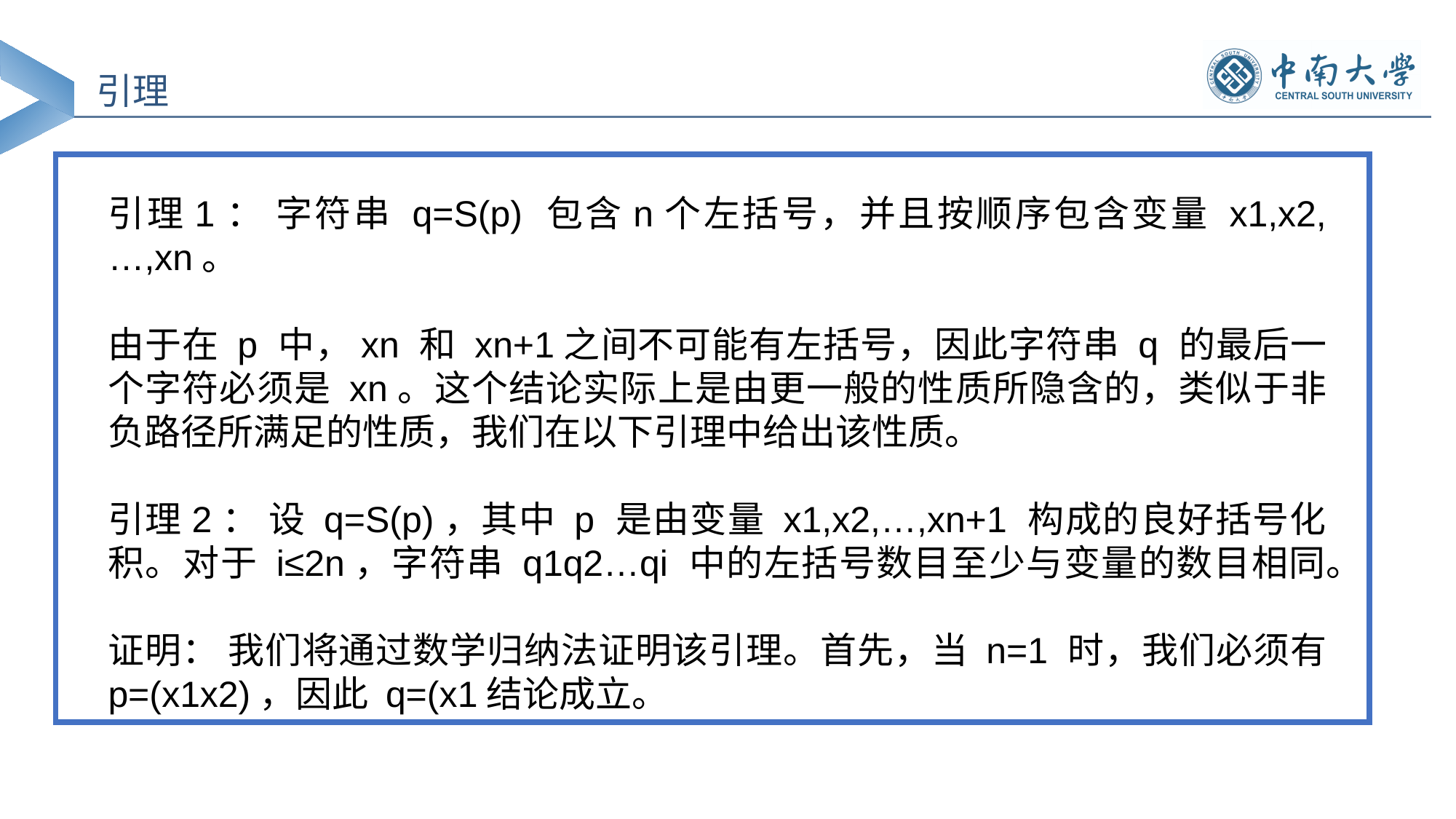

引理

引理1： 字符串 q=S(p) 包含n个左括号，并且按顺序包含变量 x1,x2,…,xn。

由于在 p 中，xn 和 xn+1之间不可能有左括号，因此字符串 q 的最后一个字符必须是 xn。这个结论实际上是由更一般的性质所隐含的，类似于非负路径所满足的性质，我们在以下引理中给出该性质。

引理2： 设 q=S(p)，其中 p 是由变量 x1,x2,…,xn+1 构成的良好括号化积。对于 i≤2n，字符串 q1q2…qi 中的左括号数目至少与变量的数目相同。

证明： 我们将通过数学归纳法证明该引理。首先，当 n=1 时，我们必须有 p=(x1x2)，因此 q=(x1结论成立。